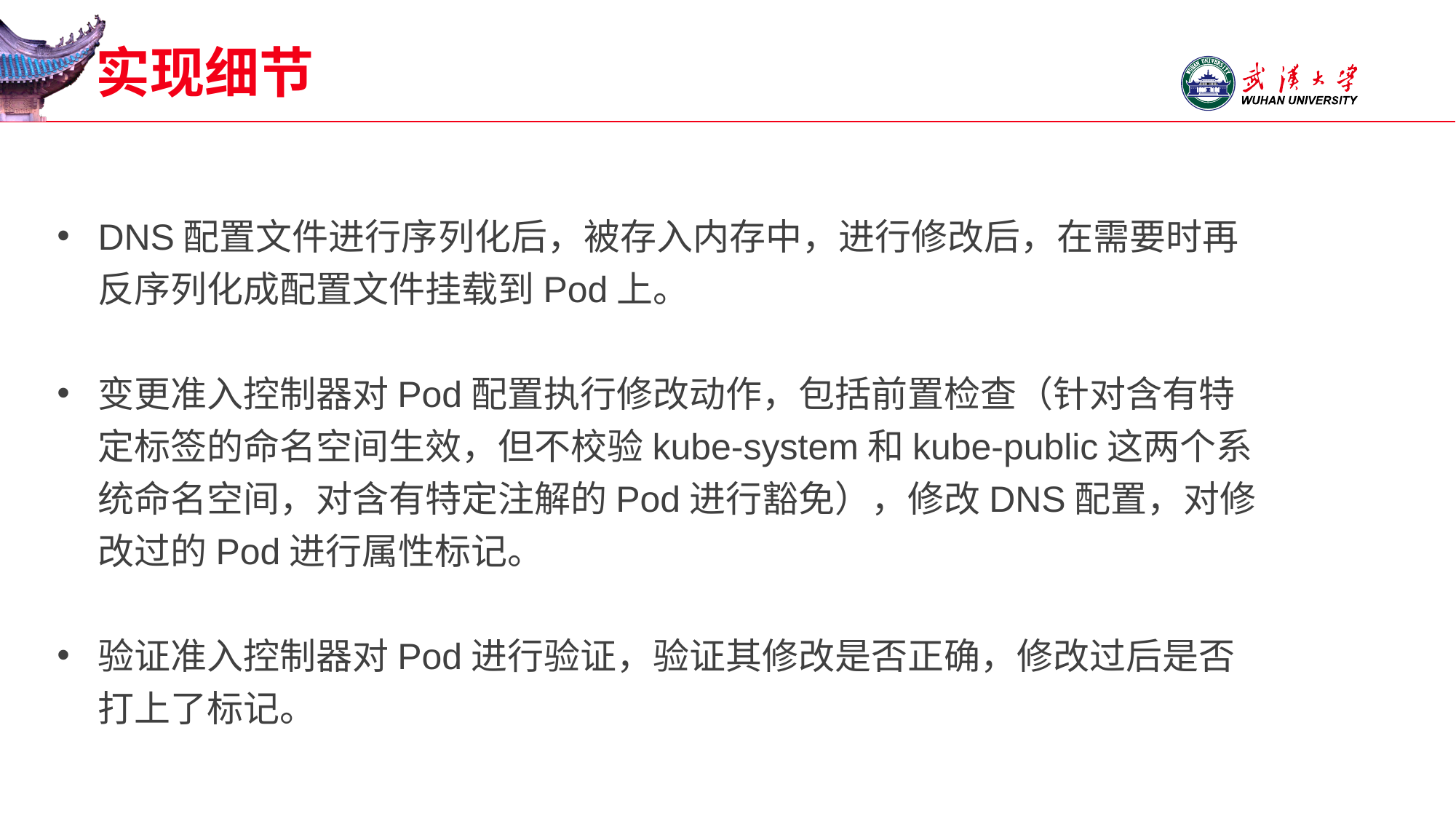

# 实现细节
DNS配置文件进行序列化后，被存入内存中，进行修改后，在需要时再反序列化成配置文件挂载到Pod上。

变更准入控制器对Pod配置执行修改动作，包括前置检查（针对含有特定标签的命名空间生效，但不校验kube-system和kube-public这两个系统命名空间，对含有特定注解的Pod进行豁免），修改DNS配置，对修改过的Pod进行属性标记。

验证准入控制器对Pod进行验证，验证其修改是否正确，修改过后是否打上了标记。